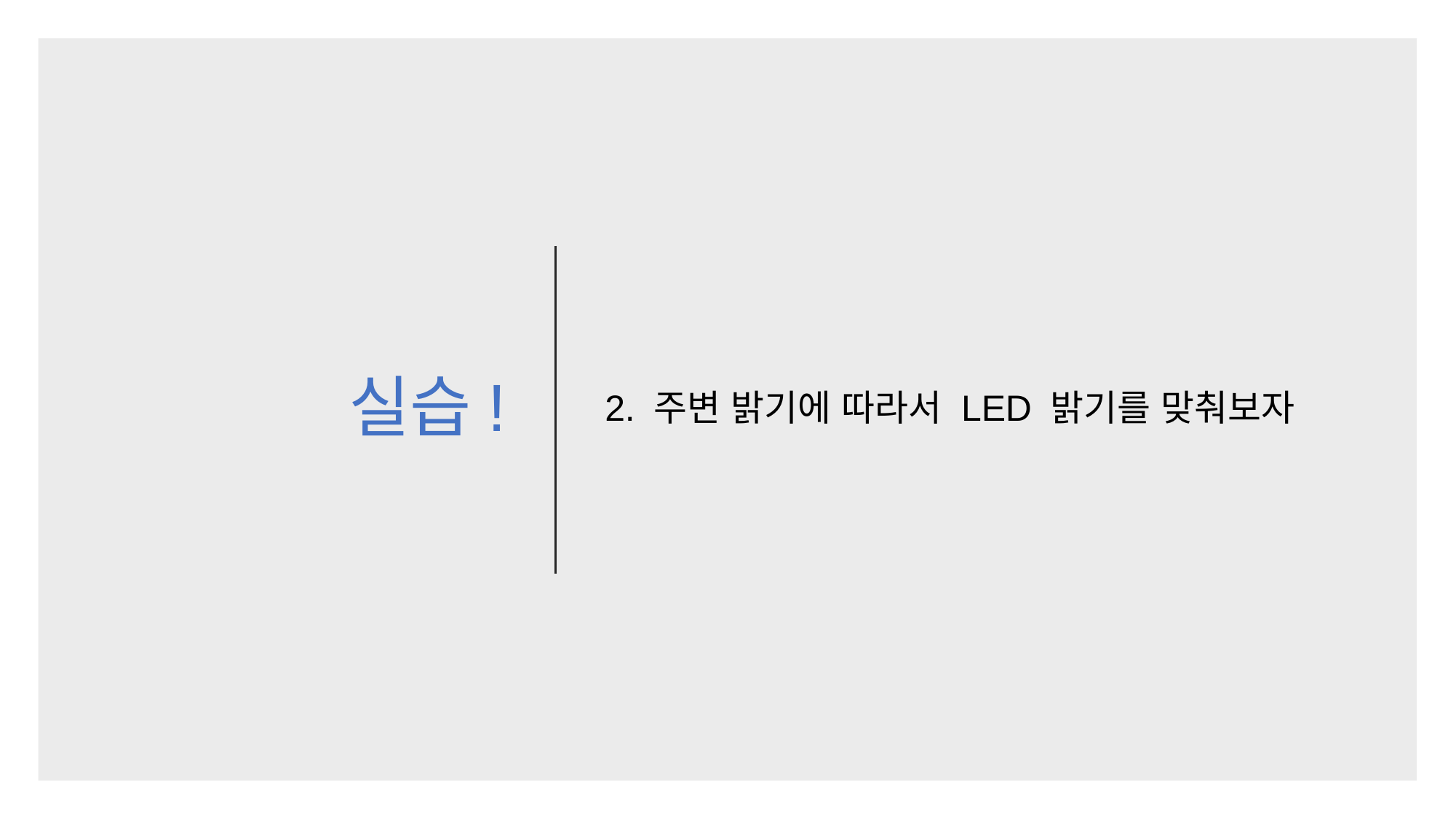

# 실습!
2. 주변 밝기에 따라서 LED 밝기를 맞춰보자